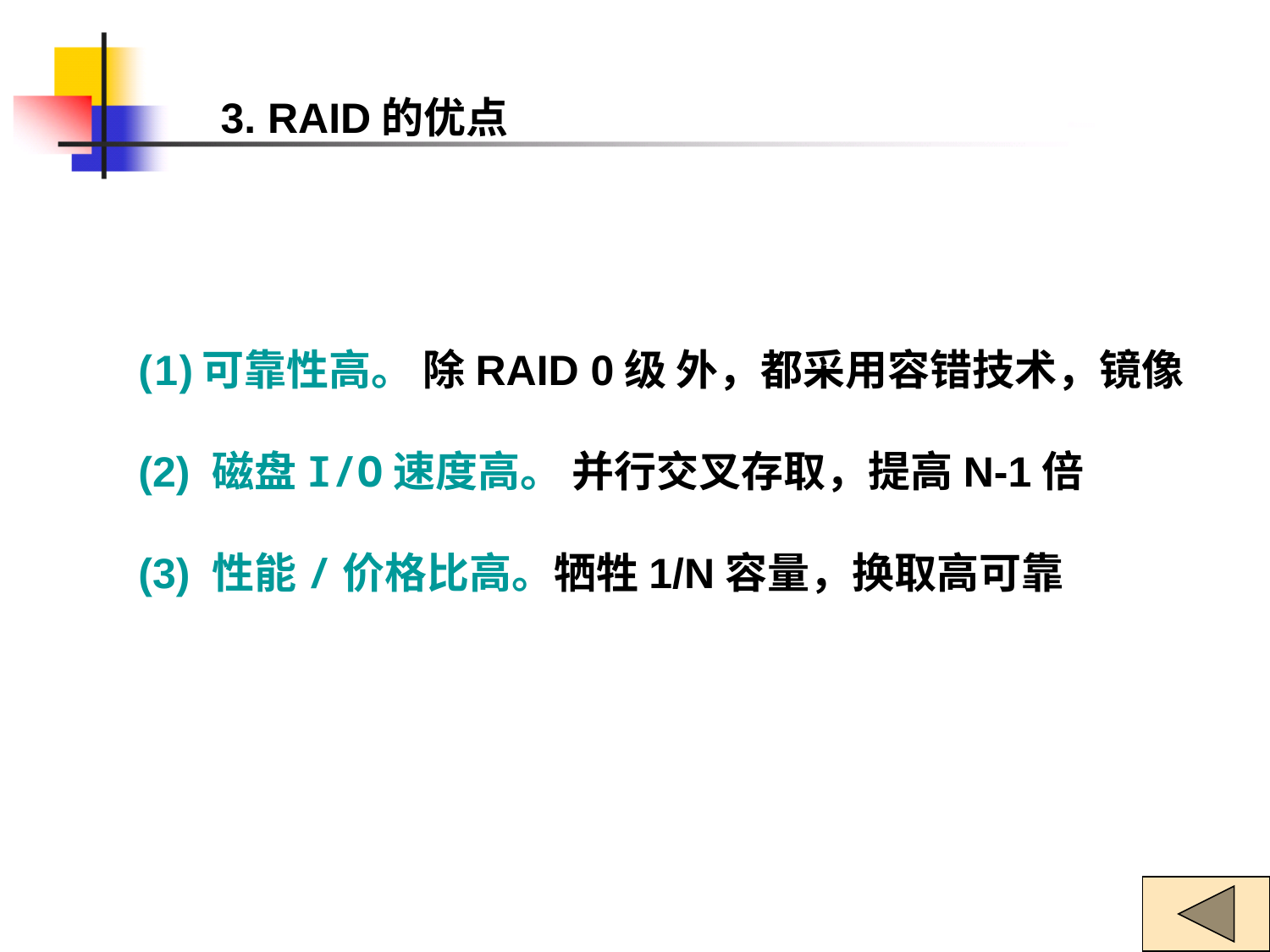

3. RAID的优点
可靠性高。 除RAID 0级 外，都采用容错技术，镜像
(2) 磁盘I/O速度高。 并行交叉存取，提高N-1倍
(3) 性能/价格比高。牺牲1/N容量，换取高可靠
167